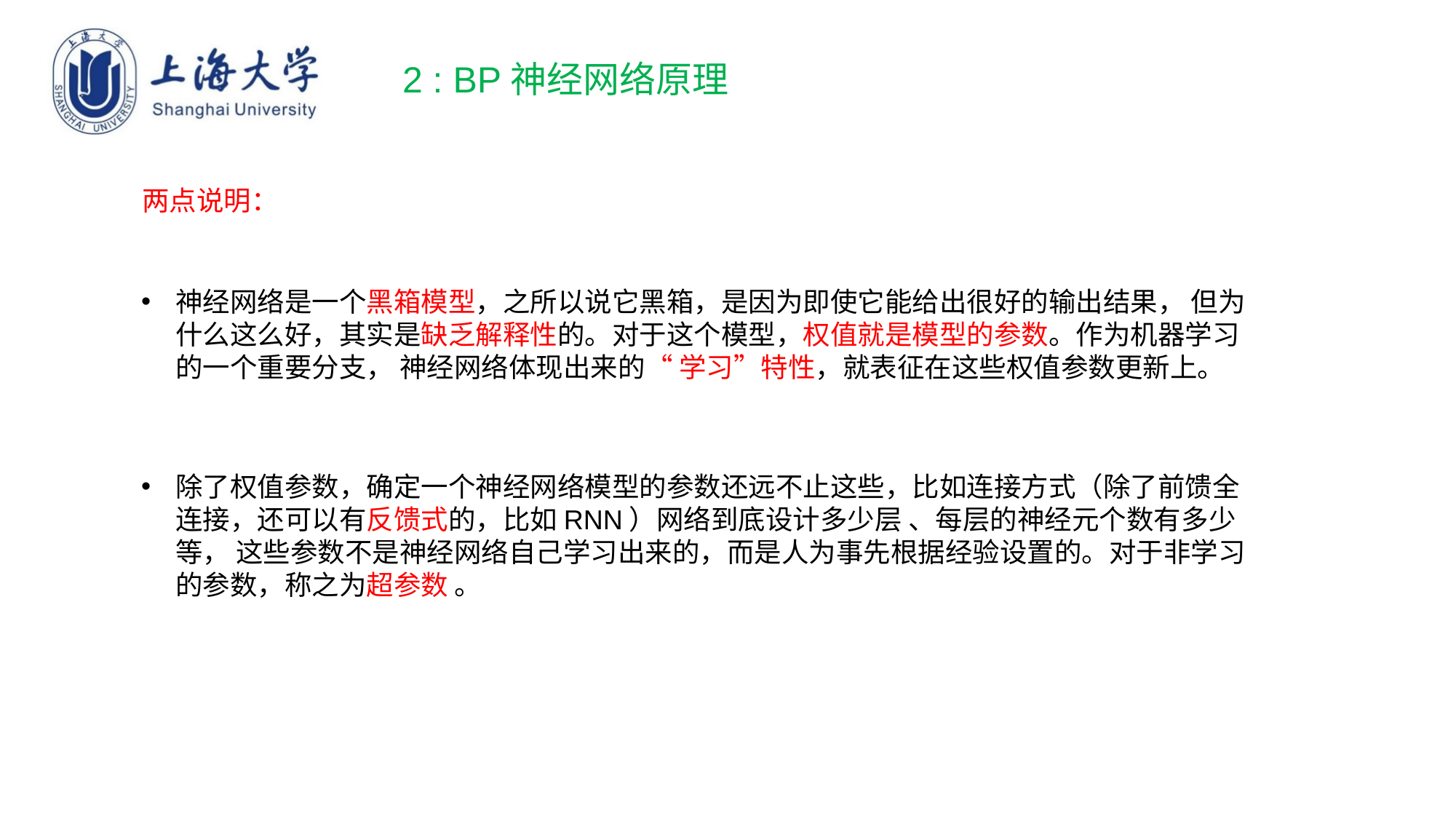

2 : BP神经网络原理
两点说明：
神经网络是一个黑箱模型，之所以说它黑箱，是因为即使它能给出很好的输出结果， 但为什么这么好，其实是缺乏解释性的。对于这个模型，权值就是模型的参数。作为机器学习 的一个重要分支， 神经网络体现出来的“ 学习”特性，就表征在这些权值参数更新上。
除了权值参数，确定一个神经网络模型的参数还远不止这些，比如连接方式（除了前馈全连接，还可以有反馈式的，比如RNN）网络到底设计多少层 、每层的神经元个数有多少 等， 这些参数不是神经网络自己学习出来的，而是人为事先根据经验设置的。对于非学习的参数，称之为超参数 。